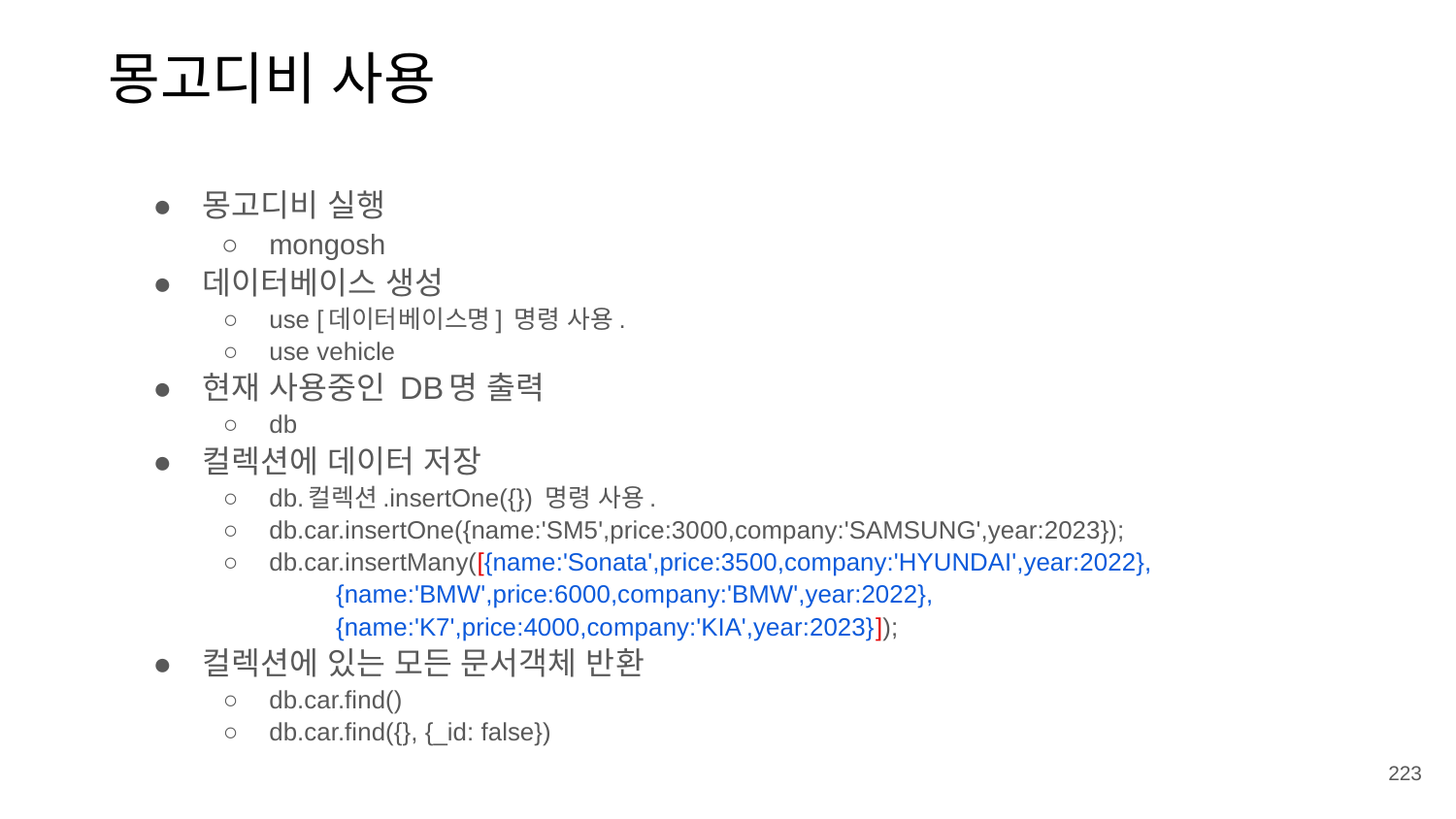

몽고디비 사용
몽고디비 실행
mongosh
데이터베이스 생성
use [데이터베이스명] 명령 사용.
use vehicle
현재 사용중인 DB명 출력
db
컬렉션에 데이터 저장
db.컬렉션.insertOne({}) 명령 사용.
db.car.insertOne({name:'SM5',price:3000,company:'SAMSUNG',year:2023});
db.car.insertMany([{name:'Sonata',price:3500,company:'HYUNDAI',year:2022},
{name:'BMW',price:6000,company:'BMW',year:2022},
{name:'K7',price:4000,company:'KIA',year:2023}]);
컬렉션에 있는 모든 문서객체 반환
db.car.find()
db.car.find({}, {_id: false})
223